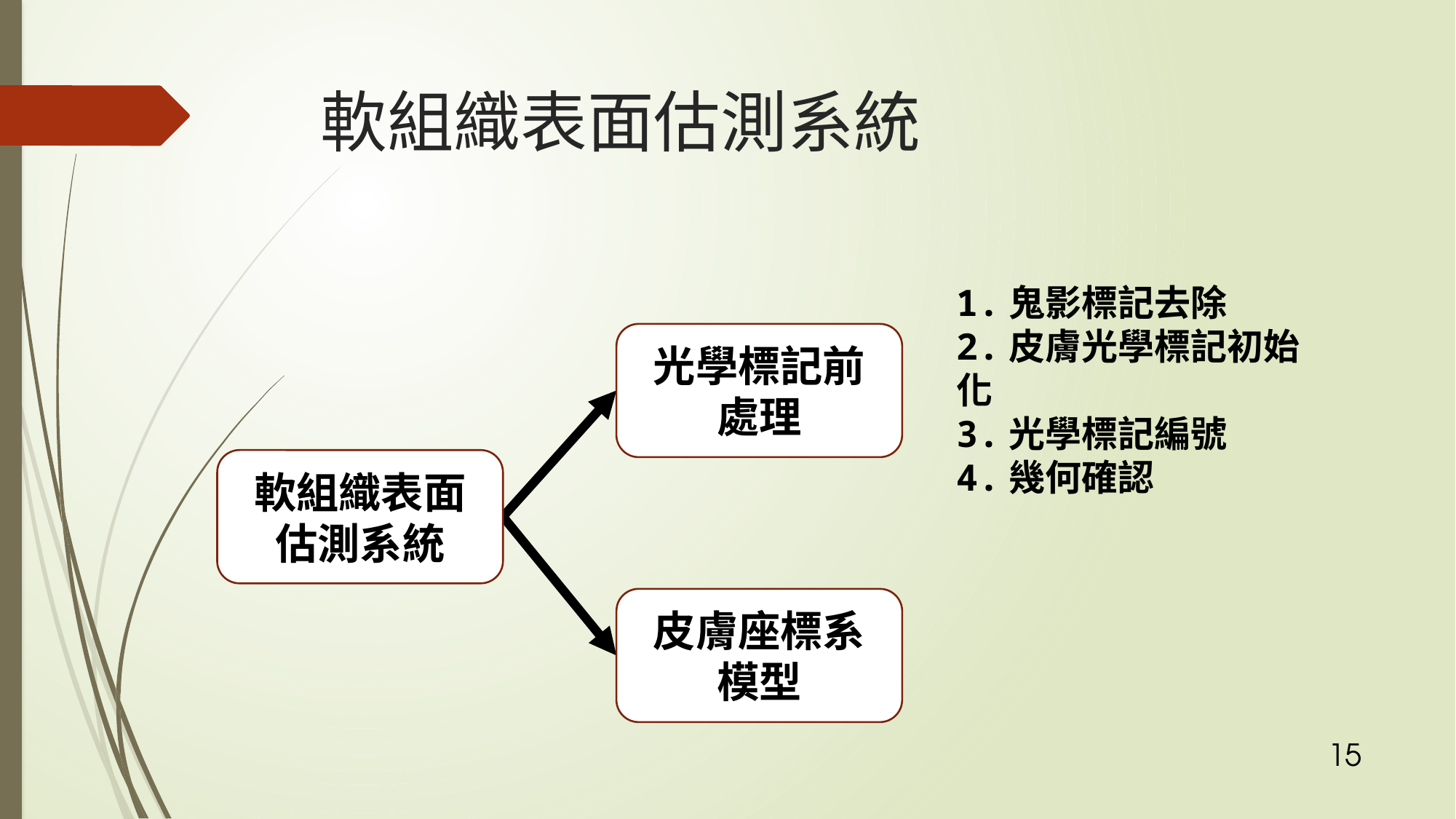

# 軟組織表面估測系統
1.鬼影標記去除
2.皮膚光學標記初始化
3.光學標記編號
4.幾何確認
光學標記前處理
軟組織表面估測系統
皮膚座標系模型
15